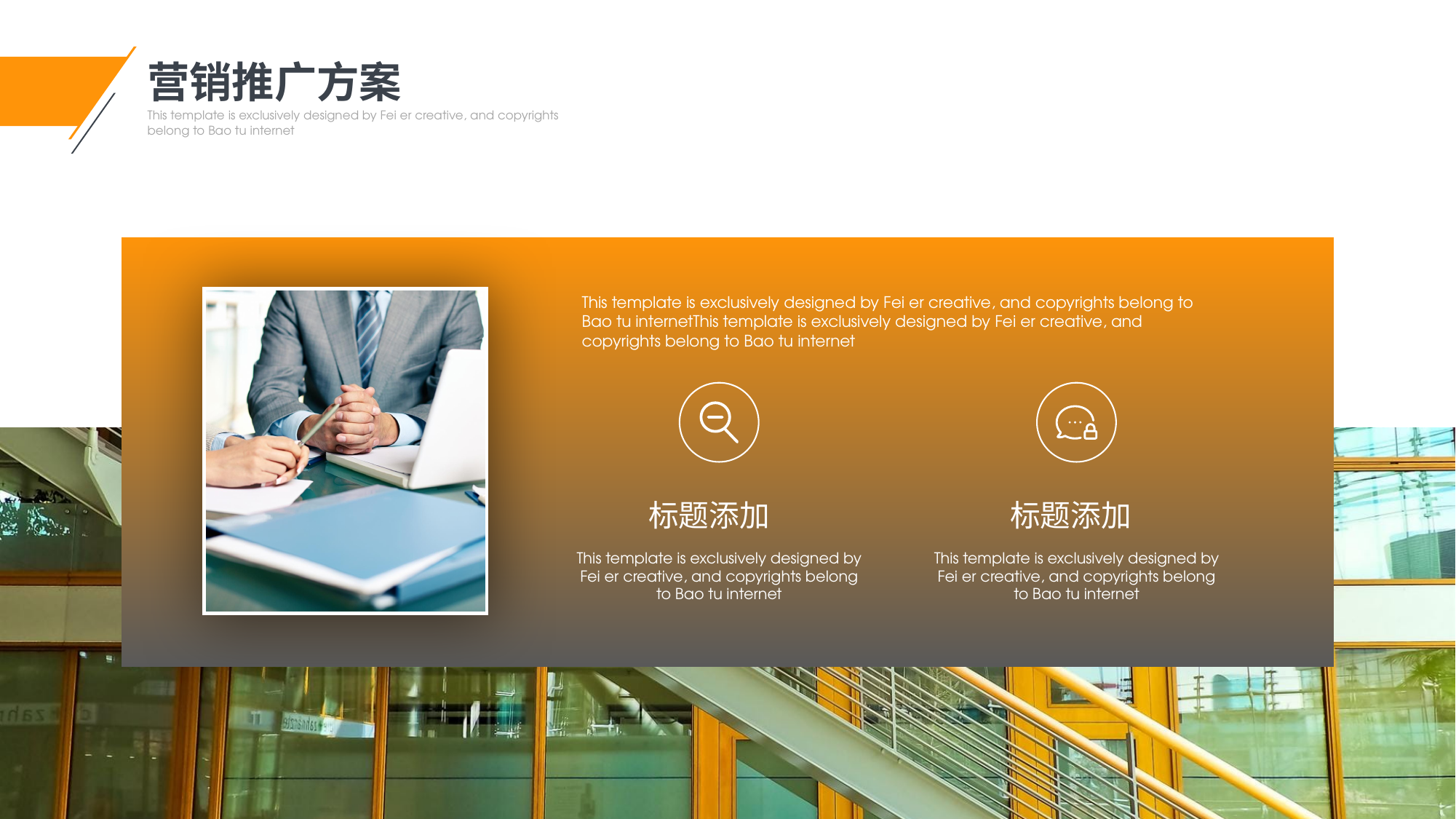

营销推广方案
This template is exclusively designed by Fei er creative, and copyrights belong to Bao tu internet

This template is exclusively designed by Fei er creative, and copyrights belong to Bao tu internetThis template is exclusively designed by Fei er creative, and copyrights belong to Bao tu internet

标题添加
This template is exclusively designed by Fei er creative, and copyrights belong to Bao tu internet

标题添加
This template is exclusively designed by Fei er creative, and copyrights belong to Bao tu internet